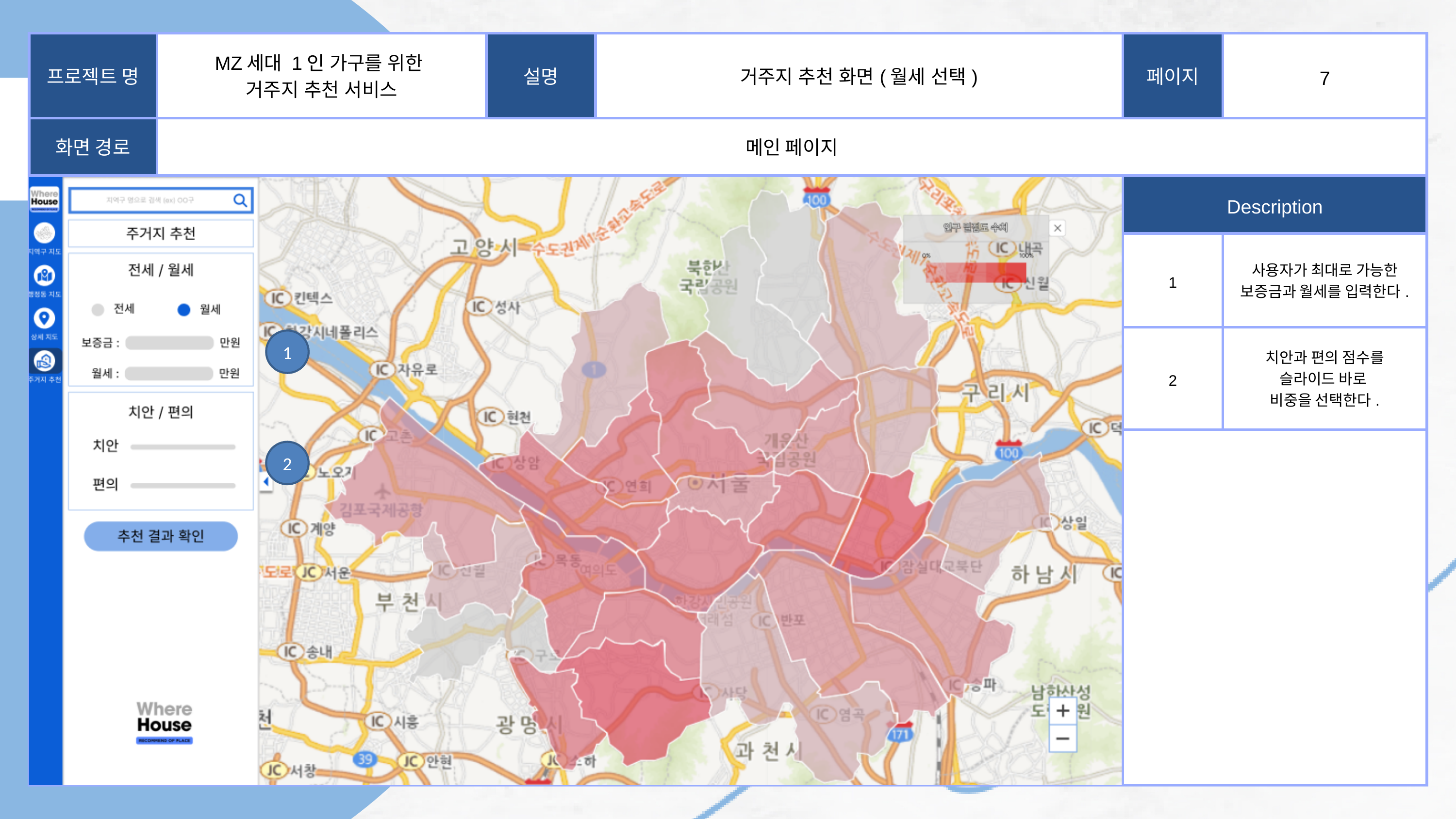

| 프로젝트 명 | MZ세대 1인 가구를 위한 거주지 추천 서비스 | 설명 | 거주지 추천 화면(월세 선택) | 페이지 | 7 |
| --- | --- | --- | --- | --- | --- |
| 화면 경로 | 메인 페이지 | 메인 페이지 | 메인 페이지 | 메인 페이지 | 메인 페이지 |
|  |  |  |  | Description | Description |
|  |  |  |  | 1 | 사용자가 최대로 가능한 보증금과 월세를 입력한다. |
|  |  |  |  | 2 | 치안과 편의 점수를 슬라이드 바로 비중을 선택한다. |
|  |  |  |  |  |  |

Who are we?
Shodwe Furniture started as a small furniture workshop in a home garage, in 2001. Our founder, Daniel Gallego, developed this business further into the leading furniture company as it is now, after 15 years of running it. Currently, our company has exported various kinds of furniture.
1
2